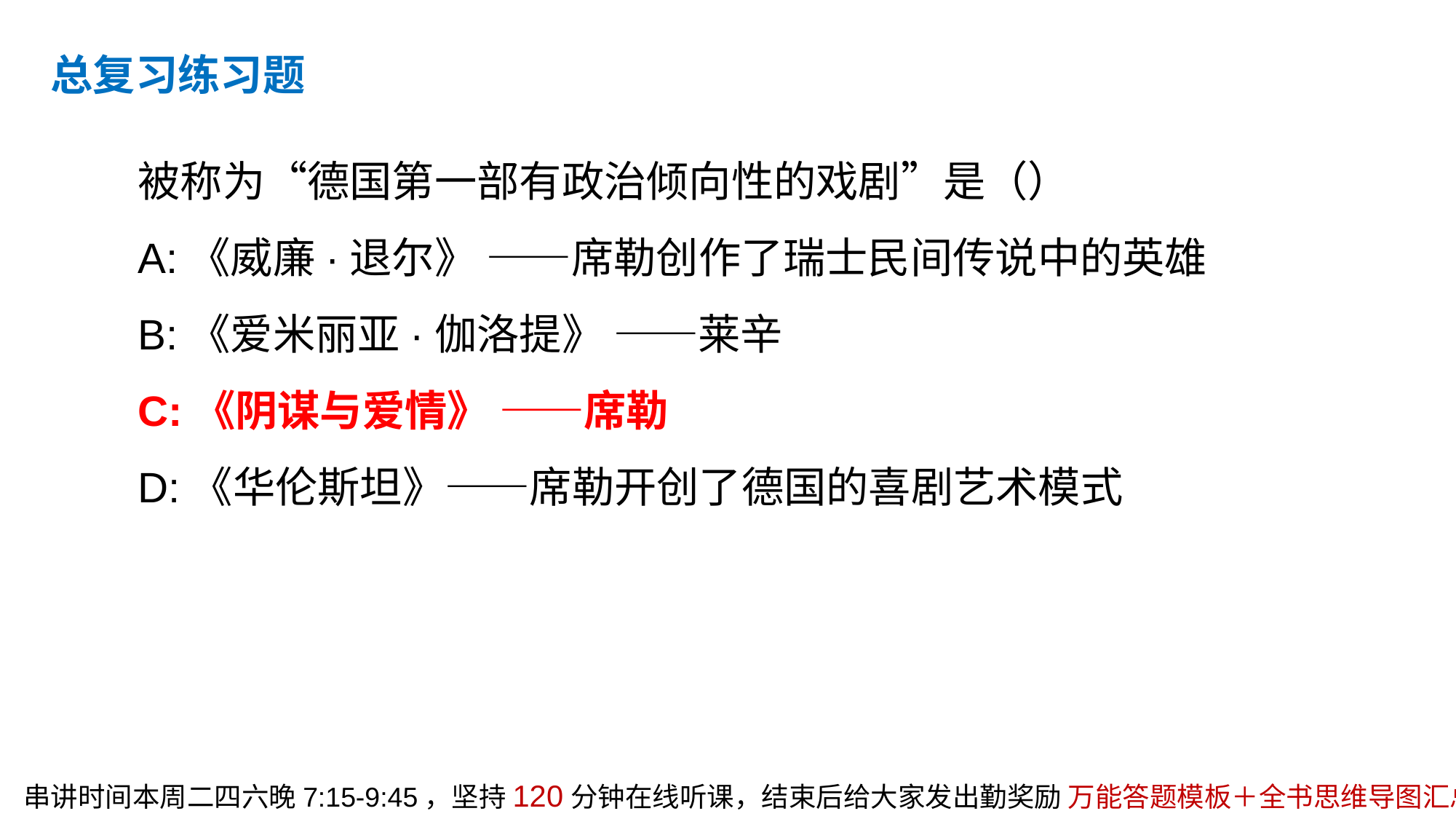

总复习练习题
被称为“德国第一部有政治倾向性的戏剧”是（）
A:《威廉·退尔》 ——席勒创作了瑞士民间传说中的英雄
B:《爱米丽亚·伽洛提》 ——莱辛
C:《阴谋与爱情》 ——席勒
D:《华伦斯坦》——席勒开创了德国的喜剧艺术模式